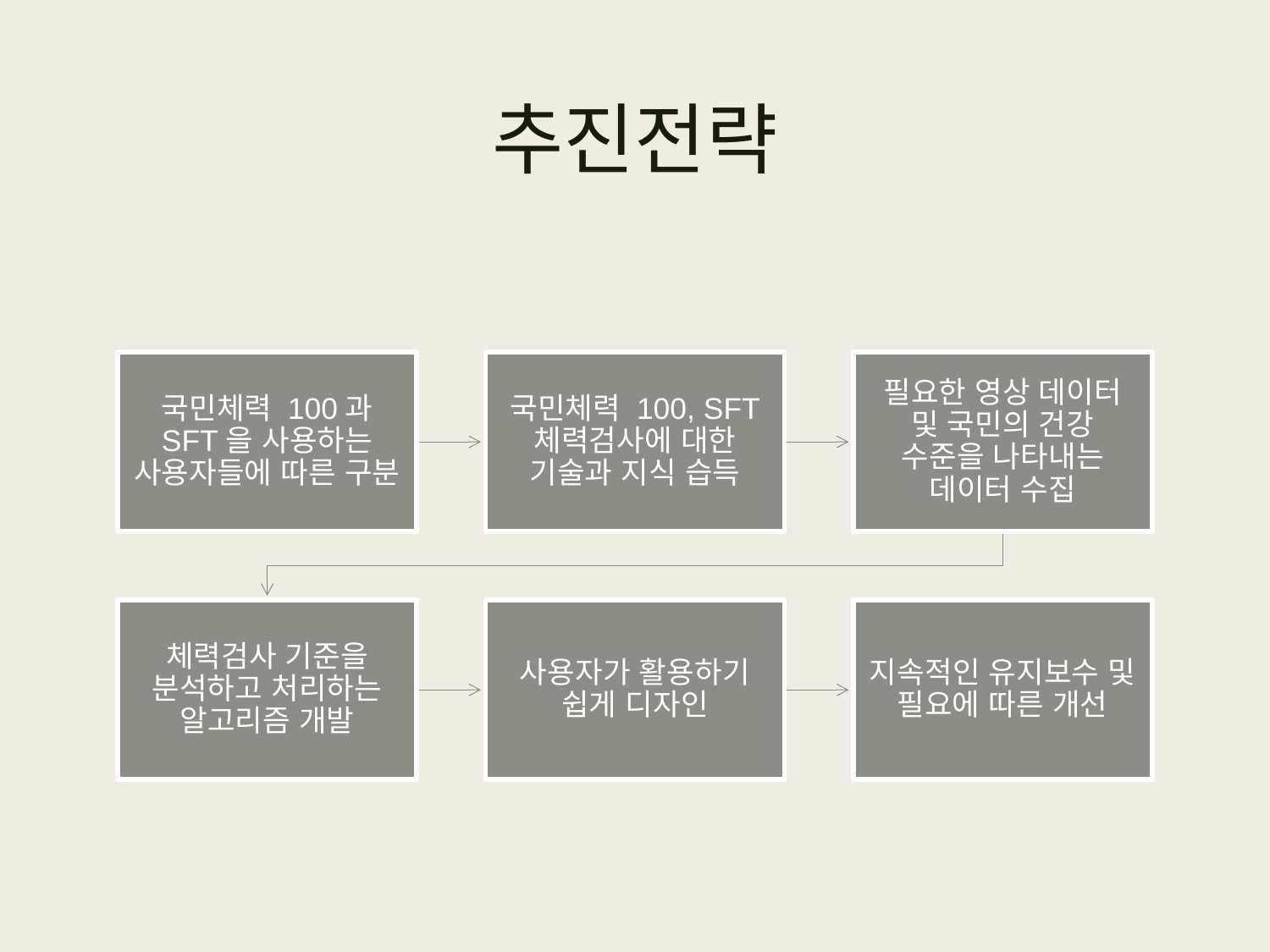

# 추진전략

국민체력 100과 SFT을 사용하는 사용자들에 따른 구분

국민체력 100, SFT 체력검사에 대한 기술과 지식 습득

필요한 영상 데이터 및 국민의 건강 수준을 나타내는 데이터 수집

체력검사 기준을 분석하고 처리하는 알고리즘 개발

사용자가 활용하기 쉽게 디자인
지속적인 유지보수 및 필요에 따른 개선